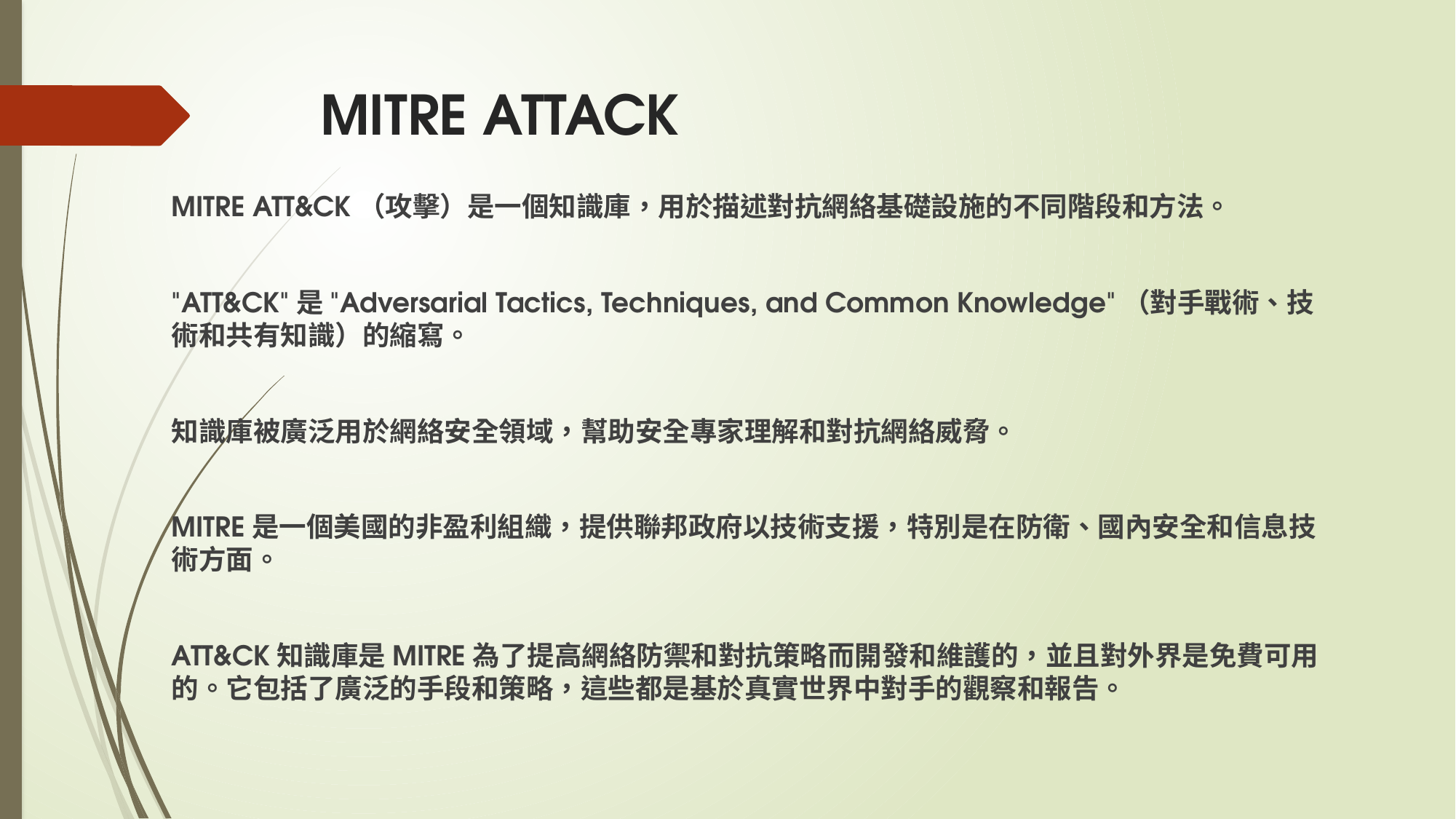

# MITRE ATTACK
MITRE ATT&CK（攻擊）是一個知識庫，用於描述對抗網絡基礎設施的不同階段和方法。

"ATT&CK"是"Adversarial Tactics, Techniques, and Common Knowledge"（對手戰術、技術和共有知識）的縮寫。

知識庫被廣泛用於網絡安全領域，幫助安全專家理解和對抗網絡威脅。

MITRE是一個美國的非盈利組織，提供聯邦政府以技術支援，特別是在防衛、國內安全和信息技術方面。

ATT&CK知識庫是MITRE為了提高網絡防禦和對抗策略而開發和維護的，並且對外界是免費可用的。它包括了廣泛的手段和策略，這些都是基於真實世界中對手的觀察和報告。